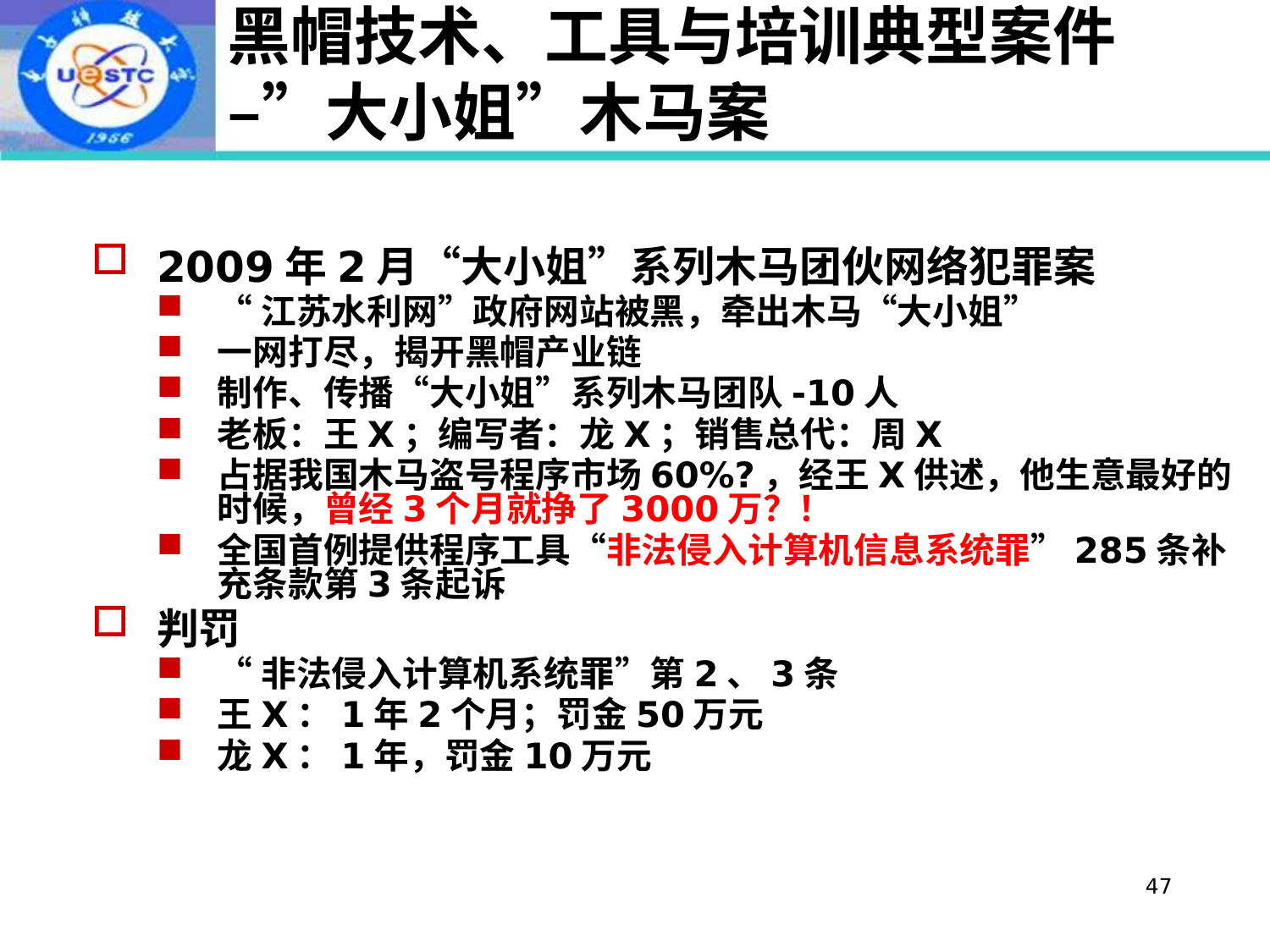

# 黑帽技术、工具与培训典型案件 –”大小姐”木马案
2009年2月“大小姐”系列木马团伙网络犯罪案
“江苏水利网”政府网站被黑，牵出木马“大小姐”
一网打尽，揭开黑帽产业链
制作、传播“大小姐”系列木马团队-10人
老板：王X；编写者：龙X；销售总代：周X
占据我国木马盗号程序市场60%?，经王X供述，他生意最好的时候，曾经3个月就挣了3000万？！
全国首例提供程序工具“非法侵入计算机信息系统罪”285条补充条款第3条起诉
判罚
“非法侵入计算机系统罪”第2、3条
王X：1年2个月；罚金50万元
龙X：1年，罚金10万元

47